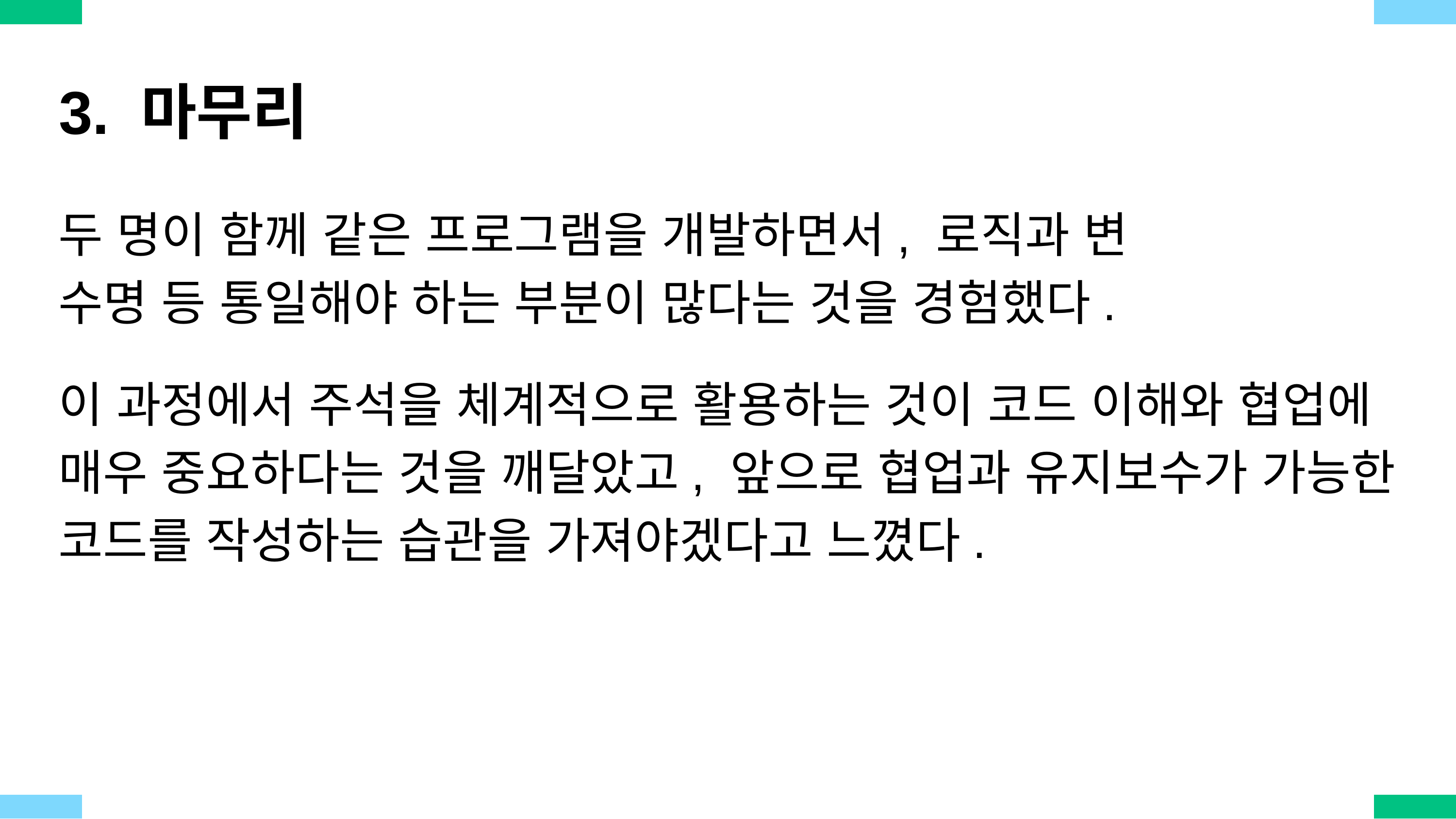

3. 마무리
두 명이 함께 같은 프로그램을 개발하면서, 로직과 변

수명 등 통일해야 하는 부분이 많다는 것을 경험했다.

이 과정에서 주석을 체계적으로 활용하는 것이 코드 이해와 협업에

매우 중요하다는 것을 깨달았고, 앞으로 협업과 유지보수가 가능한

코드를 작성하는 습관을 가져야겠다고 느꼈다.